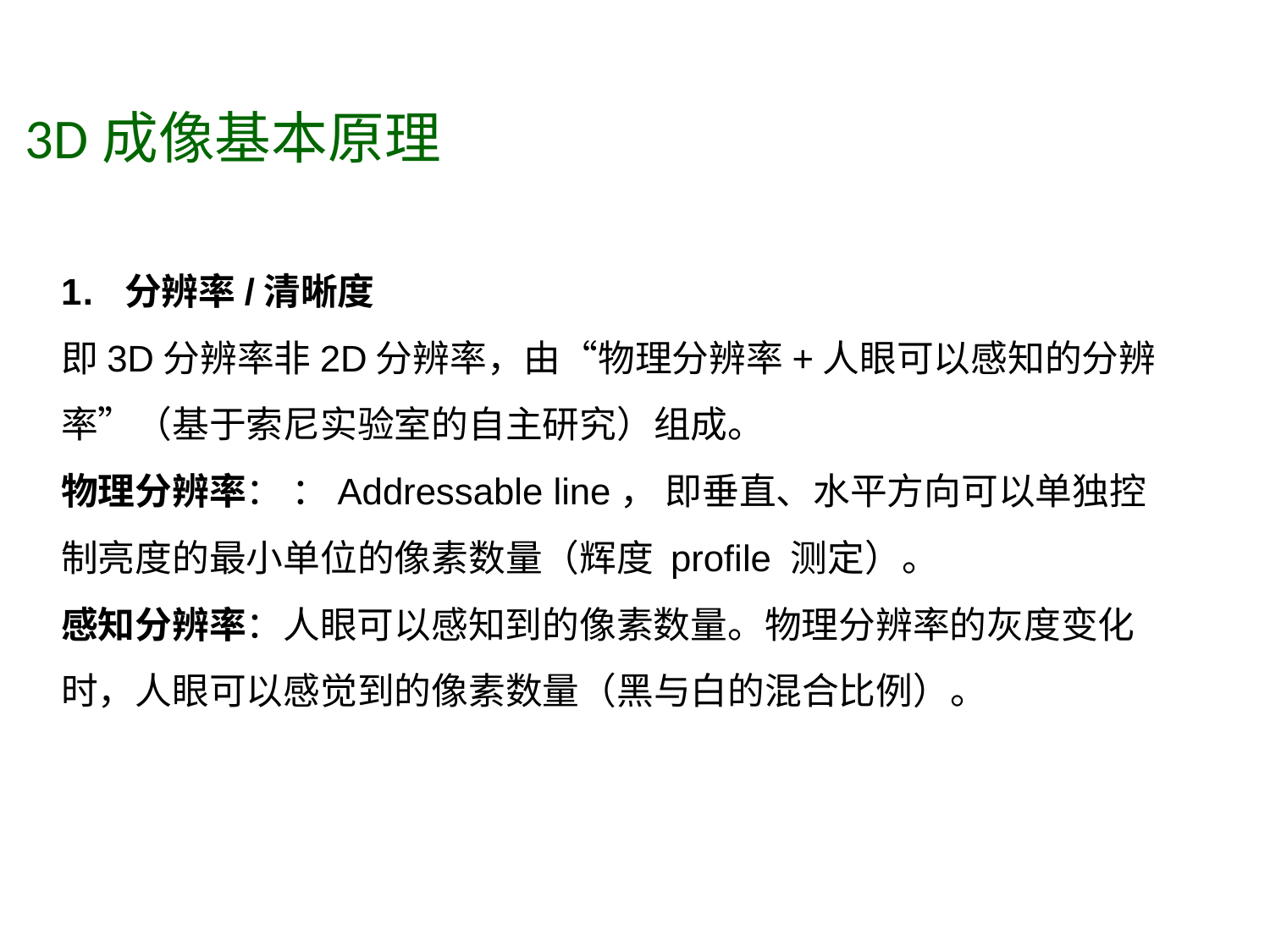

3D成像基本原理
分辨率/清晰度
即3D分辨率非2D分辨率，由“物理分辨率+人眼可以感知的分辨率”（基于索尼实验室的自主研究）组成。
物理分辨率： ：Addressable line， 即垂直、水平方向可以单独控制亮度的最小单位的像素数量（辉度 profile 测定）。
感知分辨率：人眼可以感知到的像素数量。物理分辨率的灰度变化时，人眼可以感觉到的像素数量（黑与白的混合比例）。